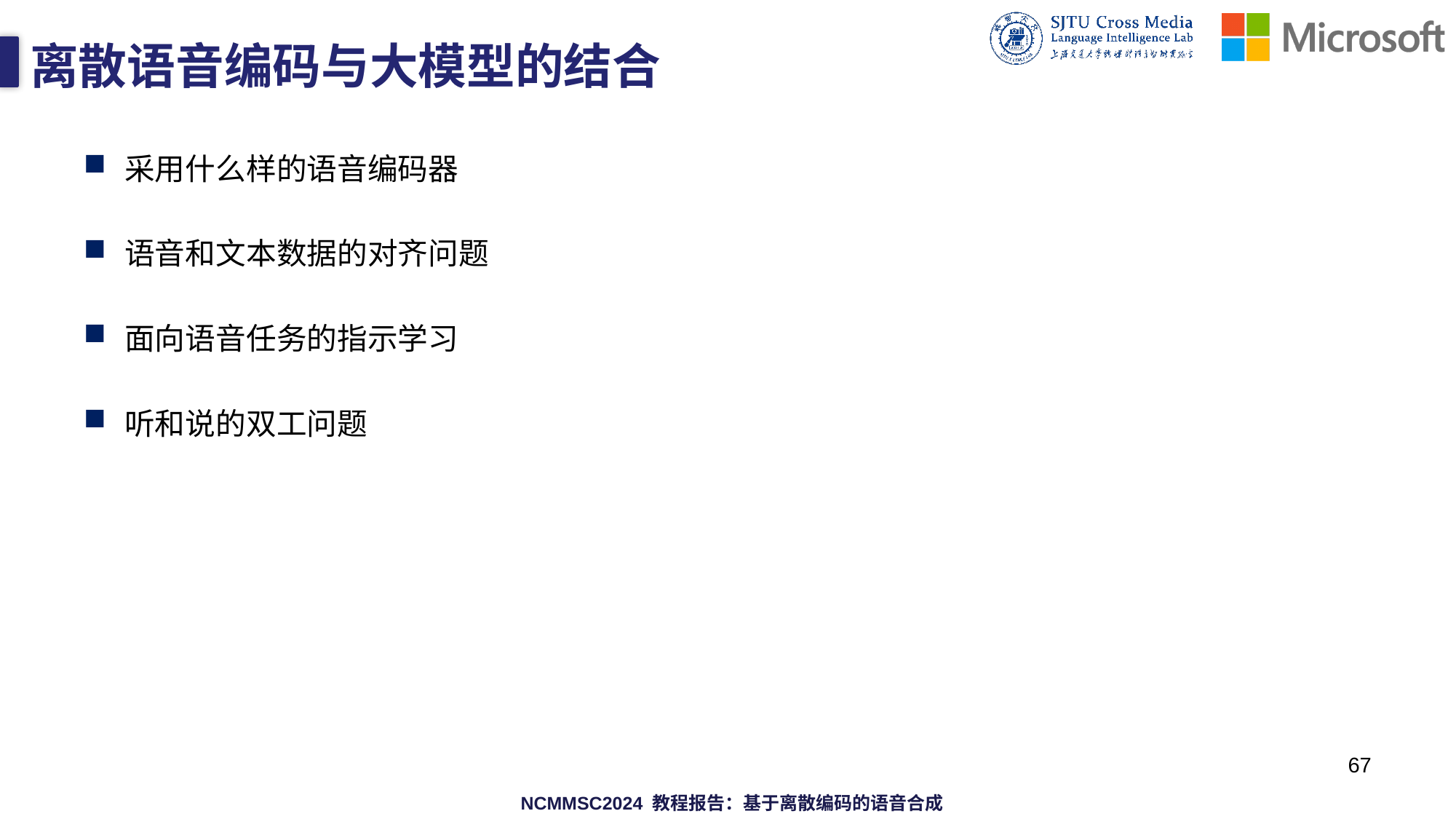

# 离散语音编码与大模型的结合
采用什么样的语音编码器

语音和文本数据的对齐问题

面向语音任务的指示学习

听和说的双工问题

67